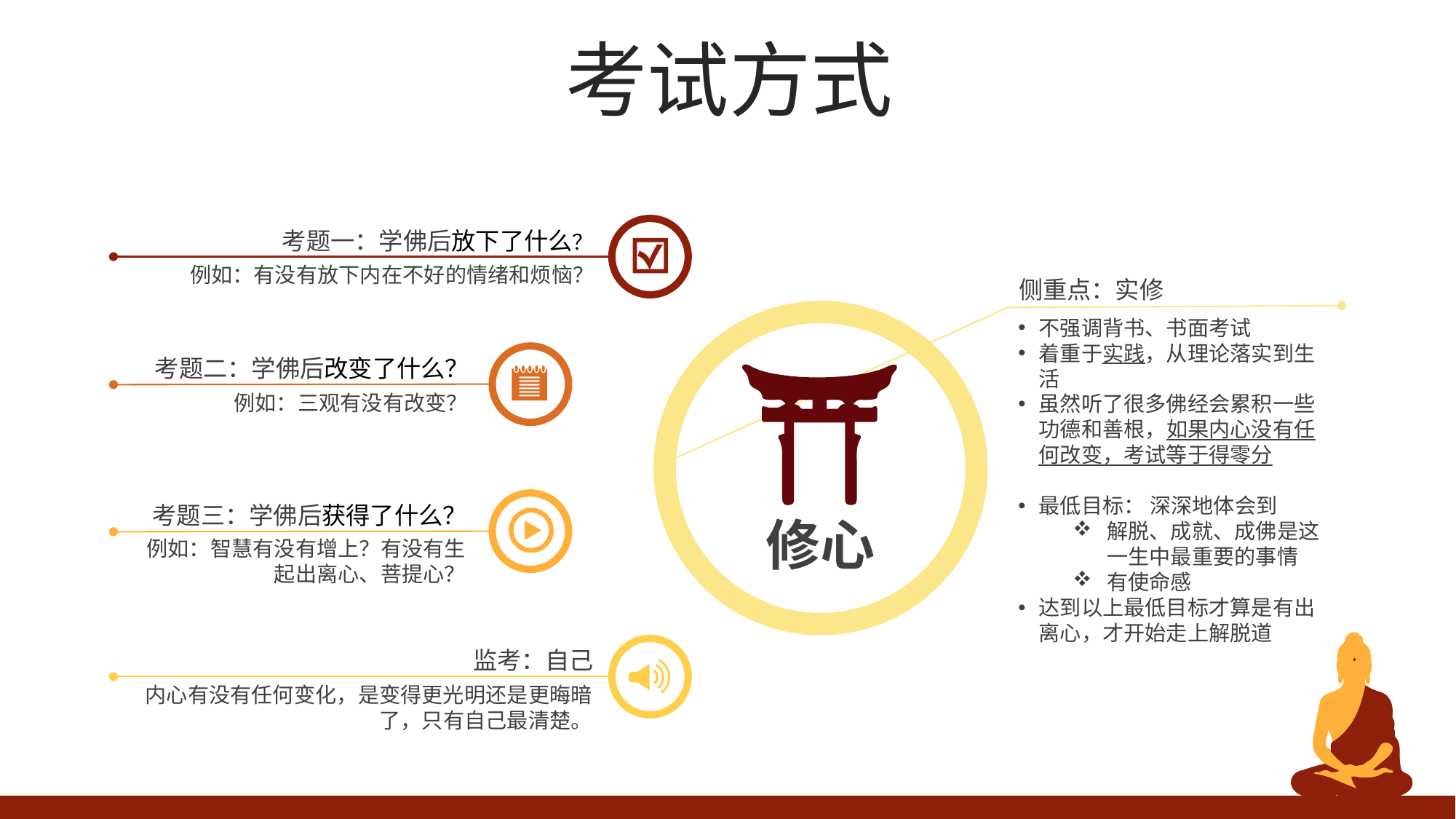

考试方式

考题一：学佛后放下了什么？
例如：有没有放下内在不好的情绪和烦恼？

侧重点：实修
不强调背书、书面考试
着重于实践，从理论落实到生活
虽然听了很多佛经会累积一些功德和善根，如果内心没有任何改变，考试等于得零分

最低目标： 深深地体会到
解脱、成就、成佛是这一生中最重要的事情
有使命感
达到以上最低目标才算是有出离心，才开始走上解脱道

考题二：学佛后改变了什么？
例如：三观有没有改变？

考题三：学佛后获得了什么？
例如：智慧有没有增上？有没有生起出离心、菩提心？
修心

监考：自己
内心有没有任何变化，是变得更光明还是更晦暗了，只有自己最清楚。